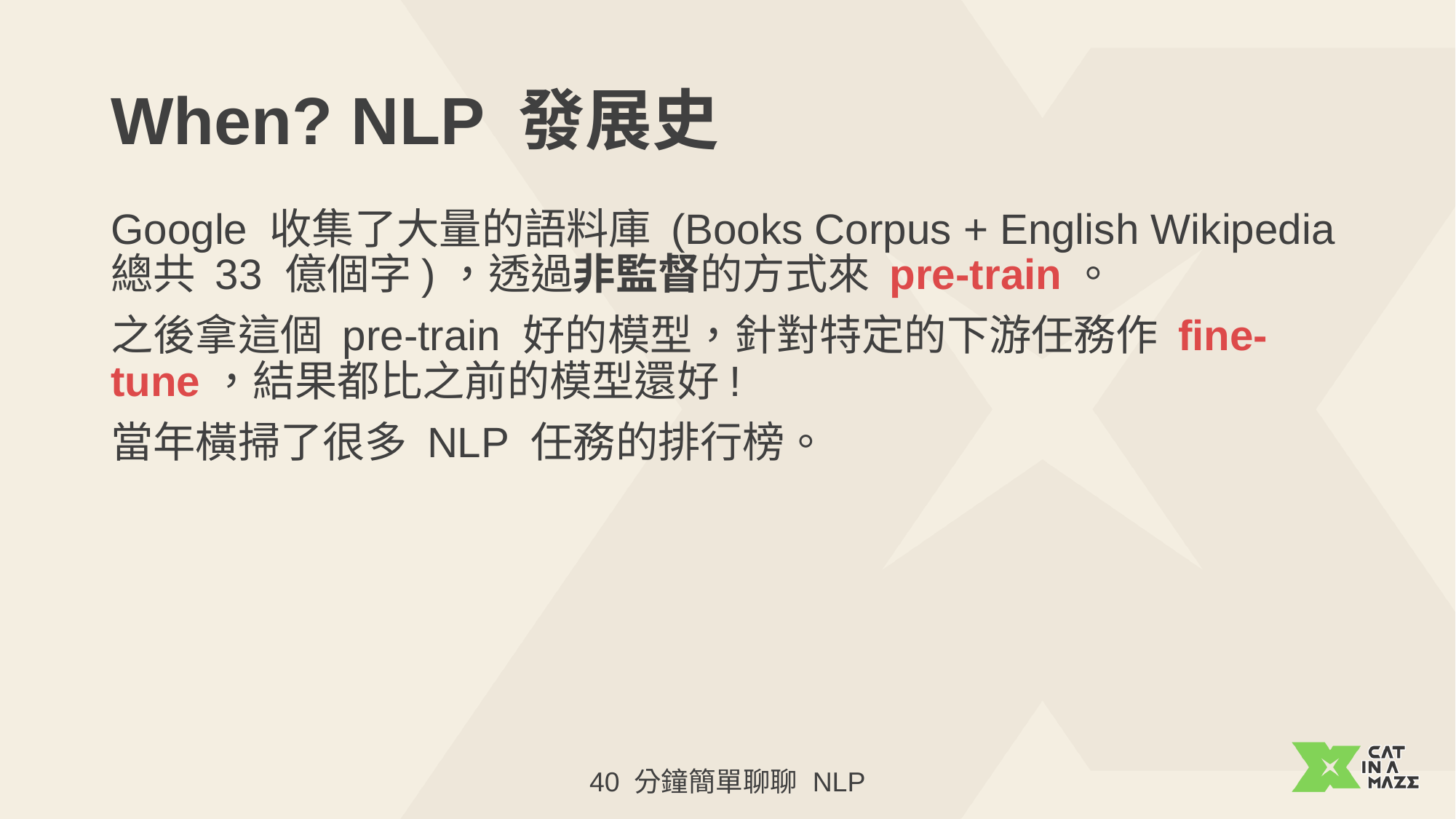

# When? NLP 發展史
Google 收集了大量的語料庫 (Books Corpus + English Wikipedia 總共 33 億個字)，透過非監督的方式來 pre-train。
之後拿這個 pre-train 好的模型，針對特定的下游任務作 fine-tune，結果都比之前的模型還好!
當年橫掃了很多 NLP 任務的排行榜。
40 分鐘簡單聊聊 NLP